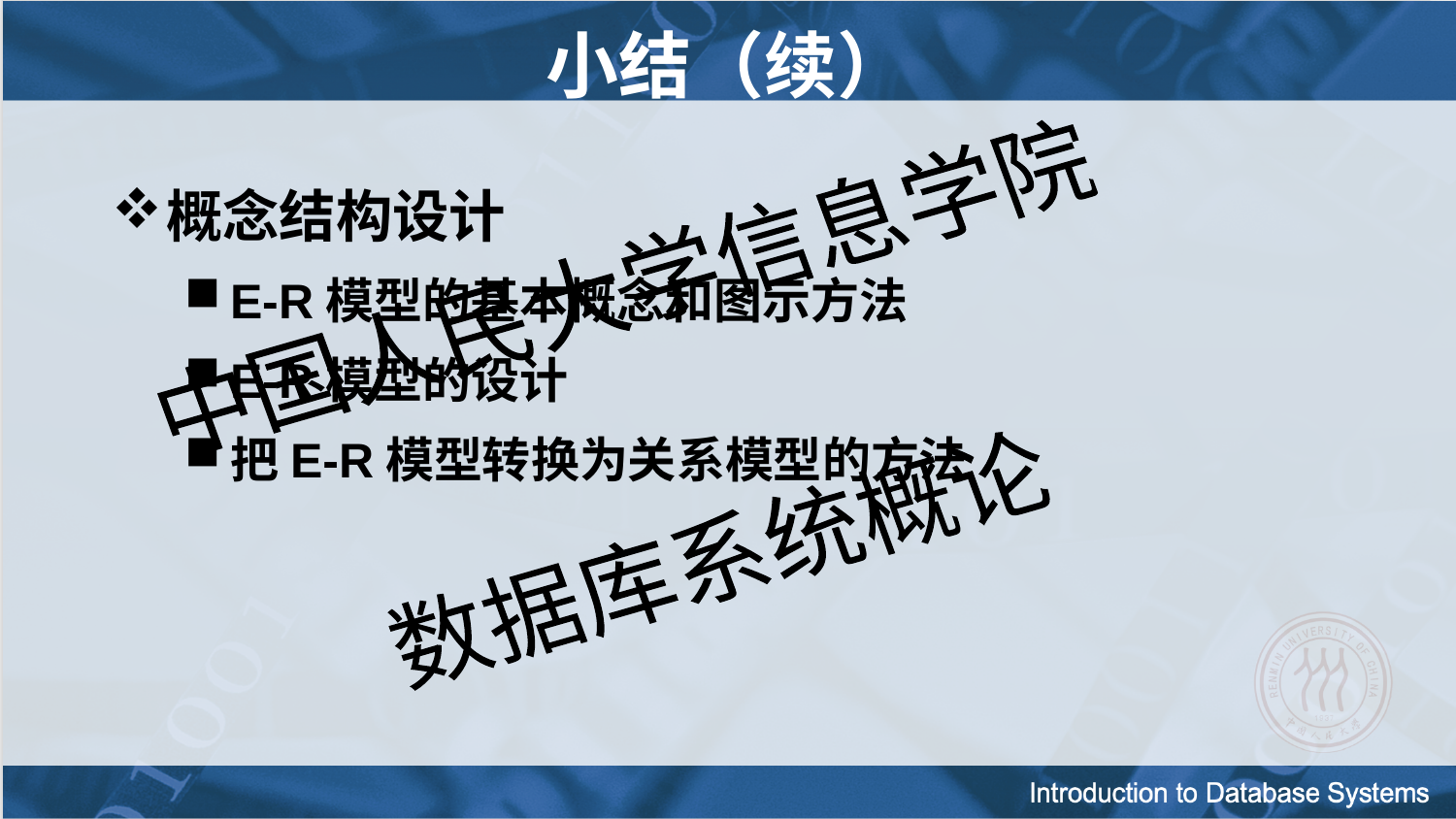

小结（续）
概念结构设计
E-R模型的基本概念和图示方法
E-R模型的设计
把E-R模型转换为关系模型的方法